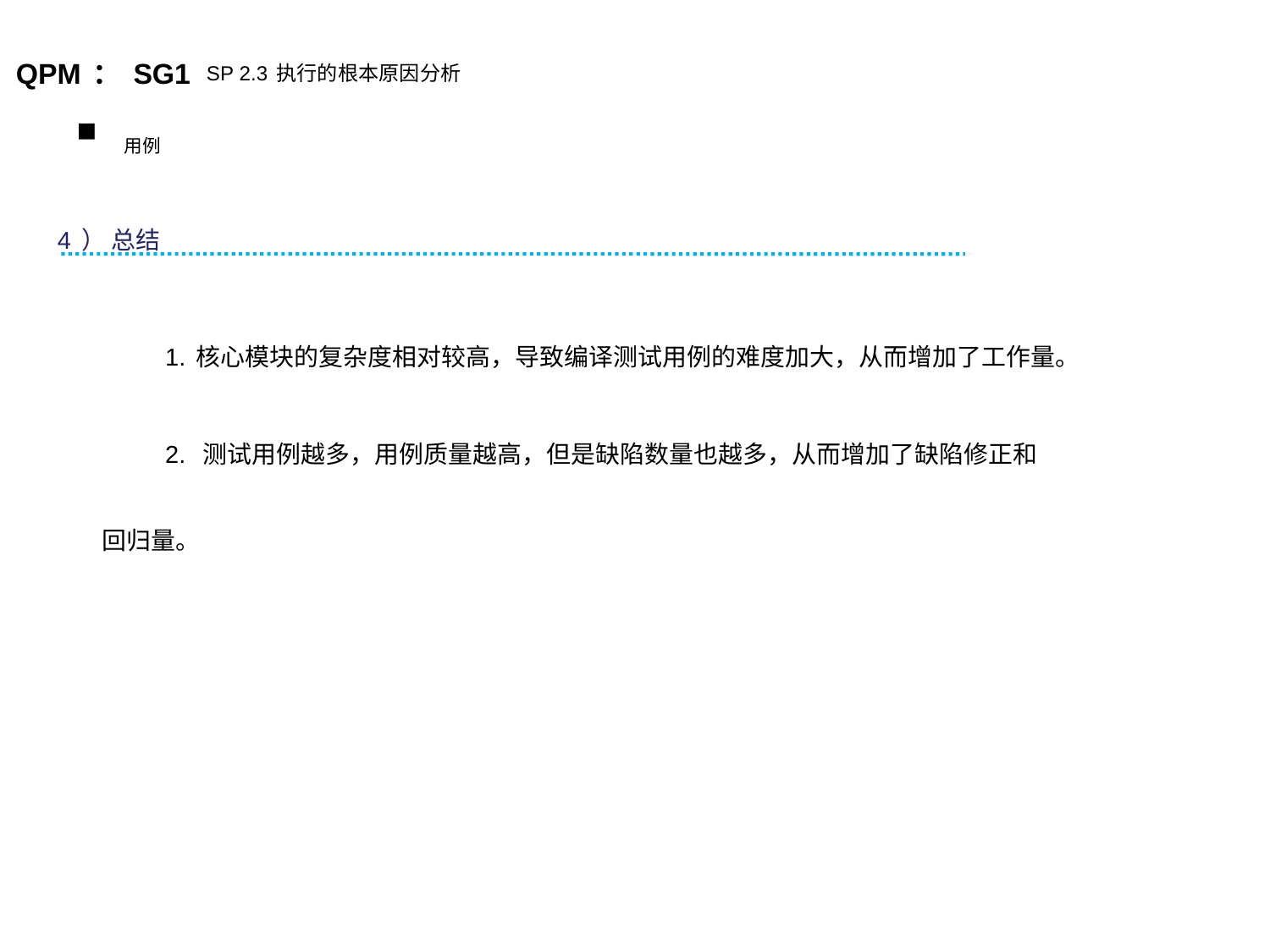

QPM：SG1  SP 2.3执行的根本原因分析
用例
4） 总结
1.核心模块的复杂度相对较高，导致编译测试用例的难度加大，从而增加了工作量。
2. 测试用例越多，用例质量越高，但是缺陷数量也越多，从而增加了缺陷修正和回归量。